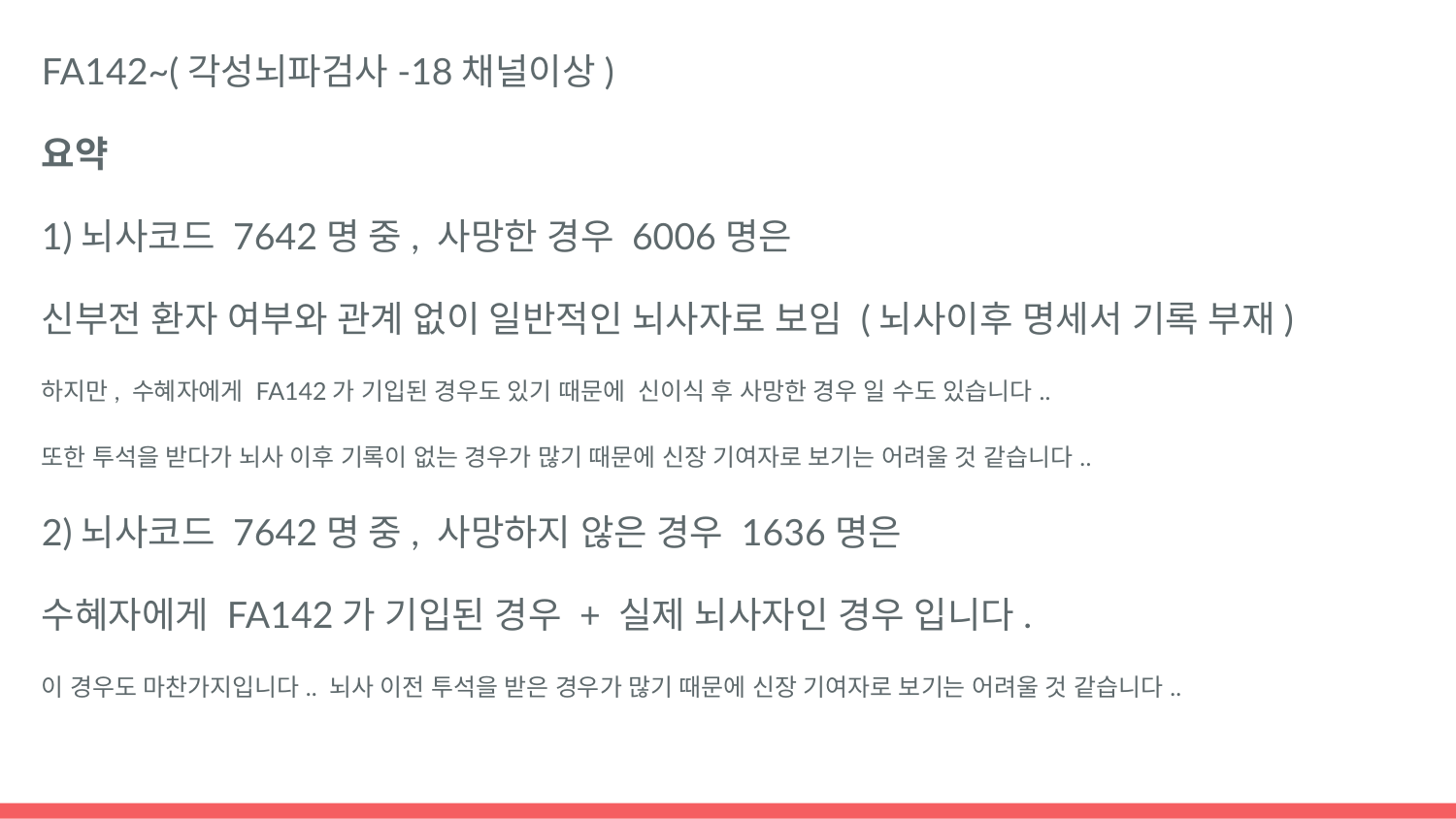

FA142~(각성뇌파검사-18채널이상)
요약
1)뇌사코드 7642명 중, 사망한 경우 6006명은
신부전 환자 여부와 관계 없이 일반적인 뇌사자로 보임 (뇌사이후 명세서 기록 부재)
하지만, 수혜자에게 FA142가 기입된 경우도 있기 때문에  신이식 후 사망한 경우 일 수도 있습니다..
또한 투석을 받다가 뇌사 이후 기록이 없는 경우가 많기 때문에 신장 기여자로 보기는 어려울 것 같습니다..
2)뇌사코드 7642명 중, 사망하지 않은 경우 1636명은
수혜자에게 FA142가 기입된 경우 + 실제 뇌사자인 경우 입니다.
이 경우도 마찬가지입니다.. 뇌사 이전 투석을 받은 경우가 많기 때문에 신장 기여자로 보기는 어려울 것 같습니다..